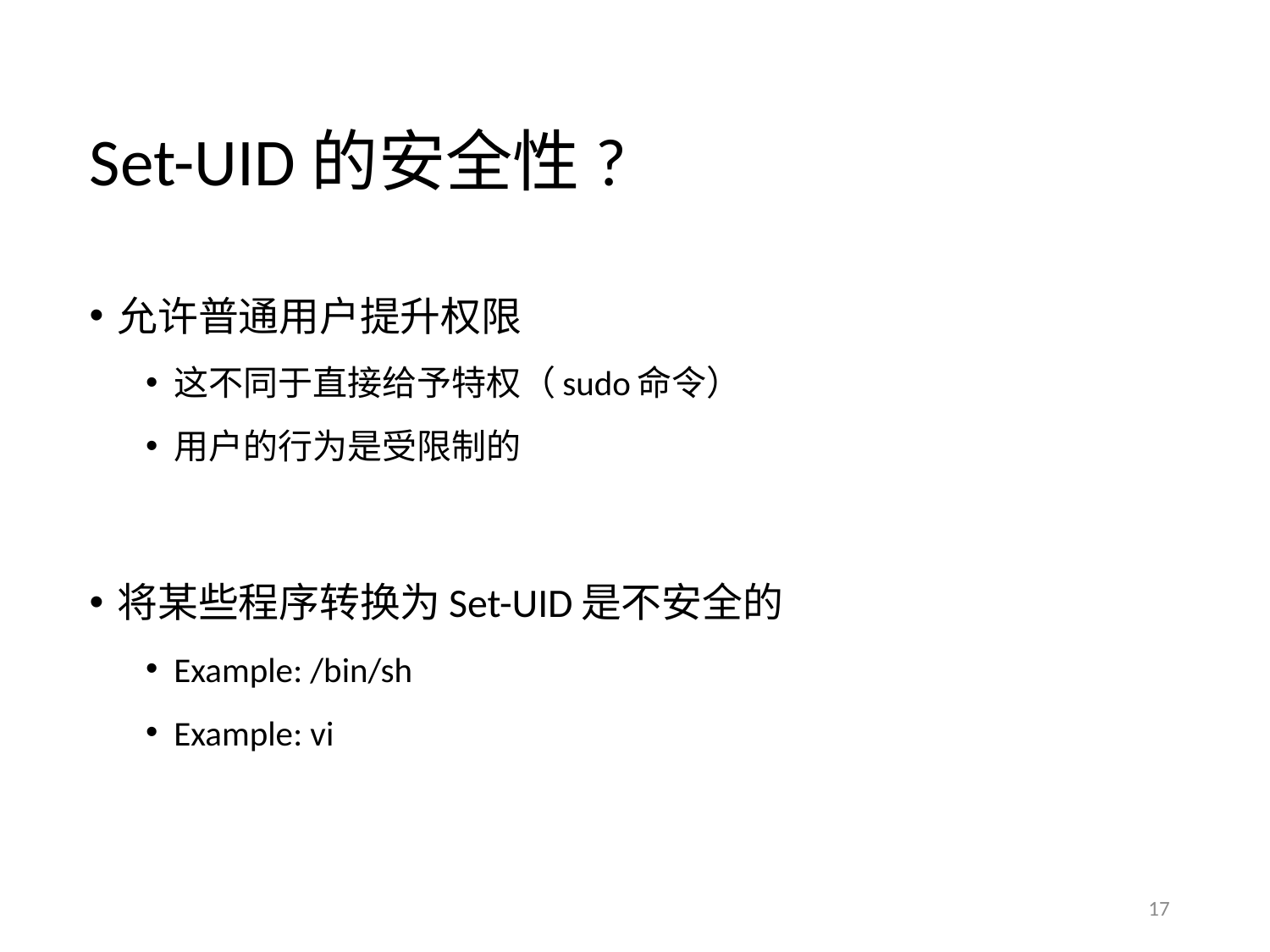

# Set-UID的安全性?
允许普通用户提升权限
这不同于直接给予特权（sudo命令）
用户的行为是受限制的

将某些程序转换为Set-UID是不安全的
Example: /bin/sh
Example: vi
17